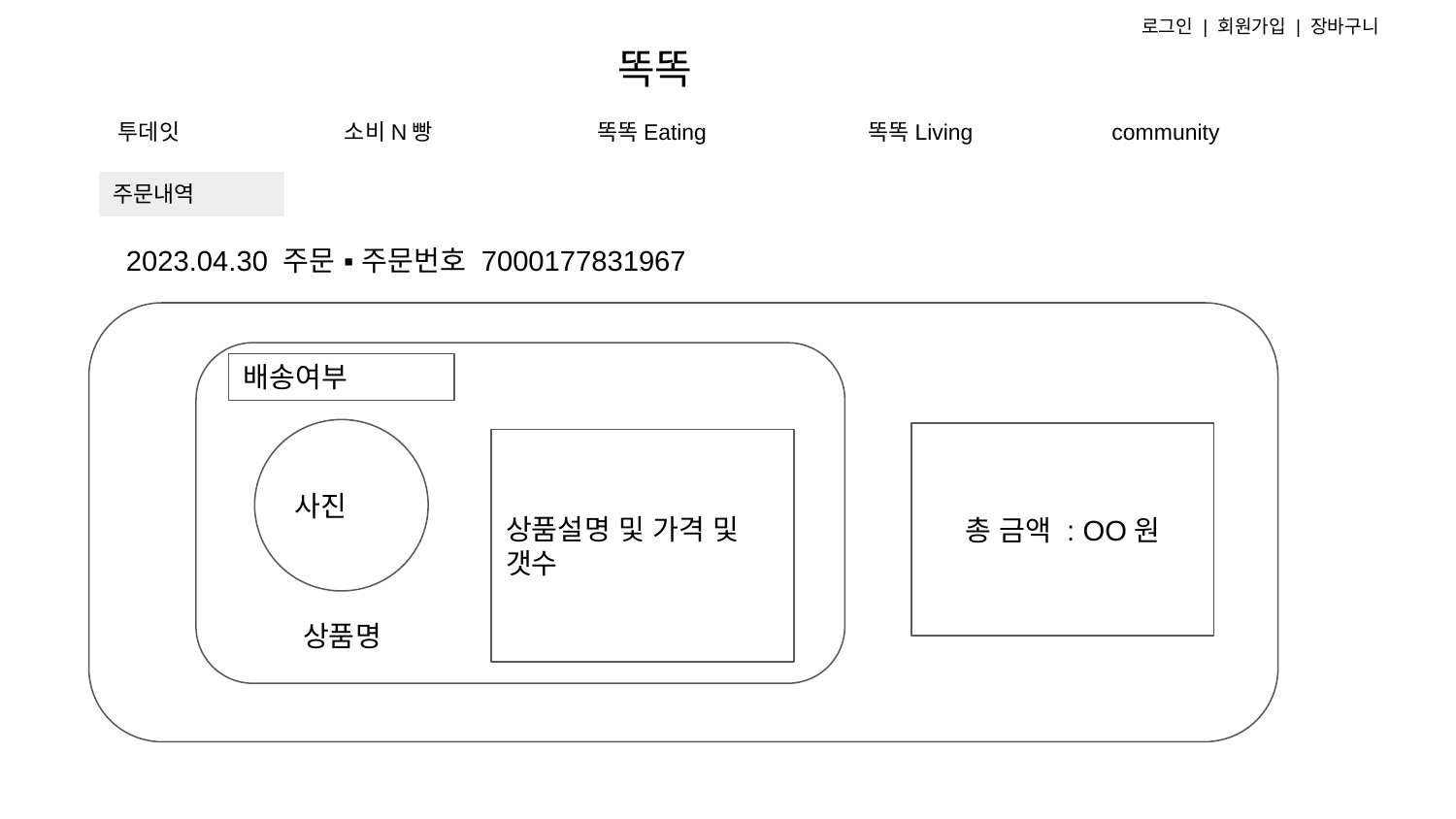

로그인 | 회원가입 | 장바구니
# 똑똑
투데잇
소비N빵
똑똑Eating
똑똑Living
community
주문내역
2023.04.30 주문 ▪ 주문번호 7000177831967

배송여부
사진
총 금액 : OO원
상품설명 및 가격 및 갯수
상품명